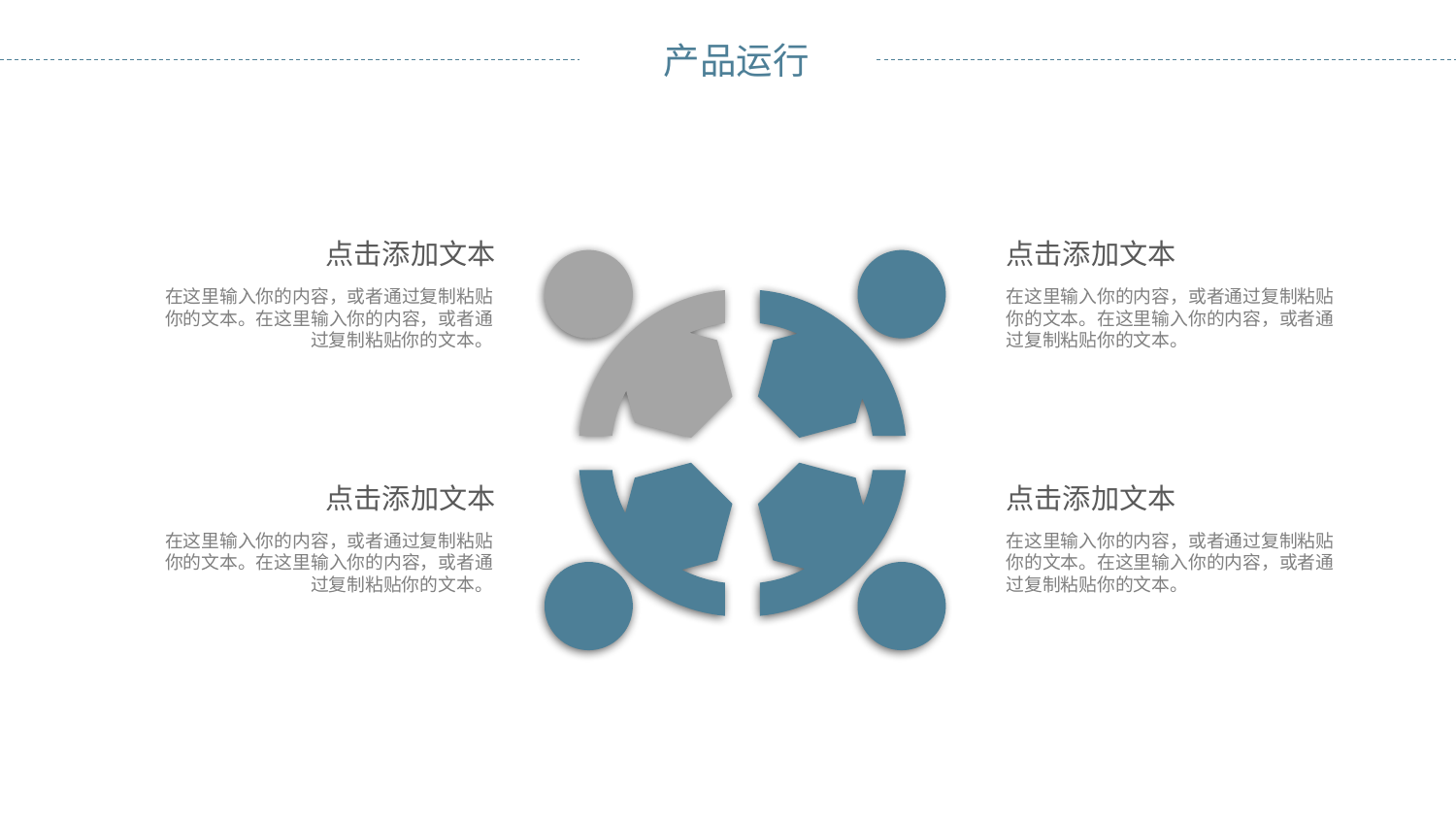

点击添加文本
点击添加文本

在这里输入你的内容，或者通过复制粘贴你的文本。在这里输入你的内容，或者通过复制粘贴你的文本。
在这里输入你的内容，或者通过复制粘贴你的文本。在这里输入你的内容，或者通过复制粘贴你的文本。

点击添加文本
点击添加文本
在这里输入你的内容，或者通过复制粘贴你的文本。在这里输入你的内容，或者通过复制粘贴你的文本。
在这里输入你的内容，或者通过复制粘贴你的文本。在这里输入你的内容，或者通过复制粘贴你的文本。